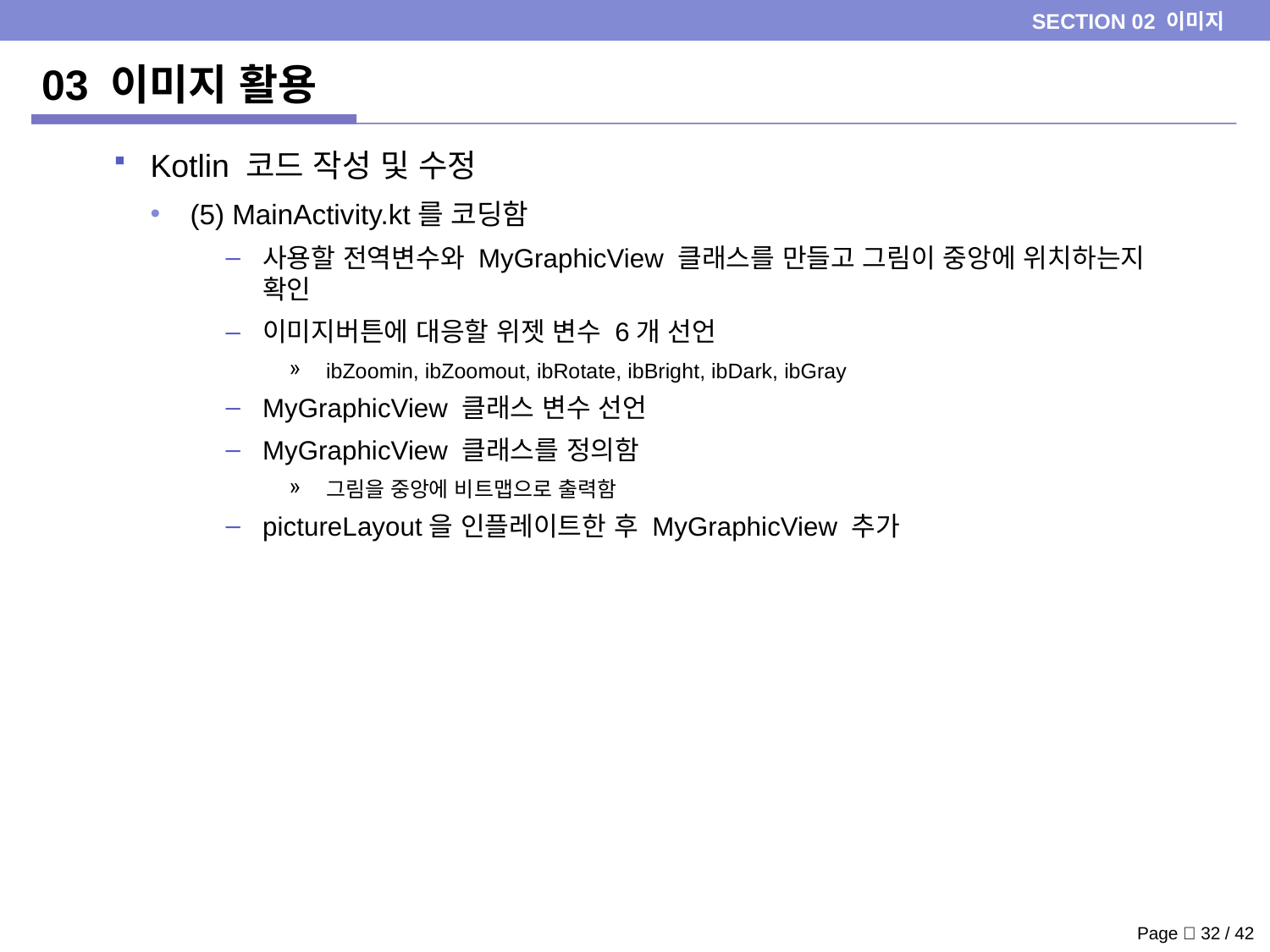

SECTION 02 이미지
# 03 이미지 활용
Kotlin 코드 작성 및 수정
(5) MainActivity.kt를 코딩함
사용할 전역변수와 MyGraphicView 클래스를 만들고 그림이 중앙에 위치하는지 확인
이미지버튼에 대응할 위젯 변수 6개 선언
ibZoomin, ibZoomout, ibRotate, ibBright, ibDark, ibGray
MyGraphicView 클래스 변수 선언
MyGraphicView 클래스를 정의함
그림을 중앙에 비트맵으로 출력함
pictureLayout을 인플레이트한 후 MyGraphicView 추가